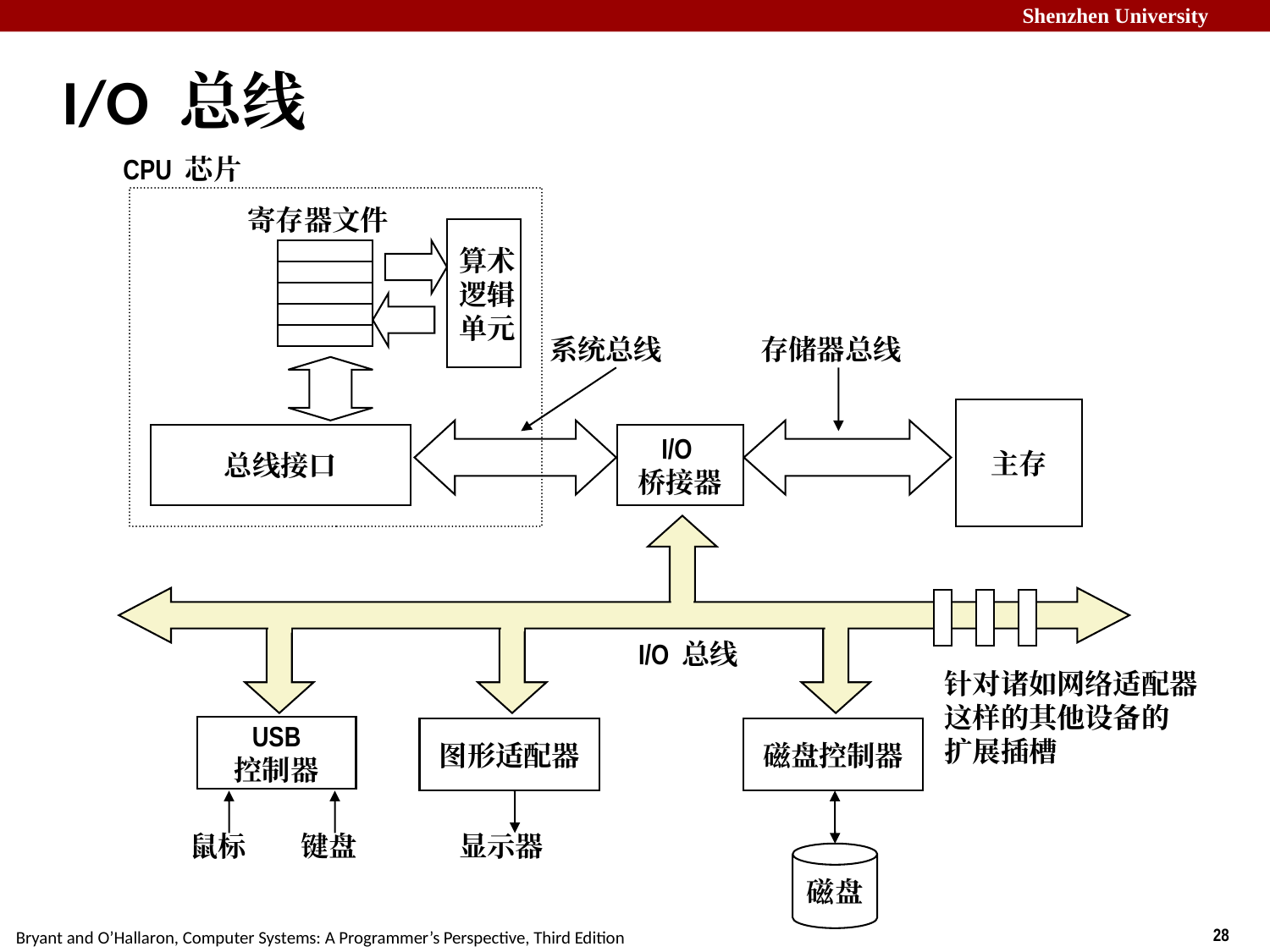

# I/O 总线
CPU 芯片

寄存器文件
算术
逻辑
单元

系统总线
存储器总线

主存

总线接口
I/O
桥接器

I/O 总线
针对诸如网络适配器
这样的其他设备的
扩展插槽
USB
控制器
图形适配器
磁盘控制器

鼠标
键盘
显示器
磁盘